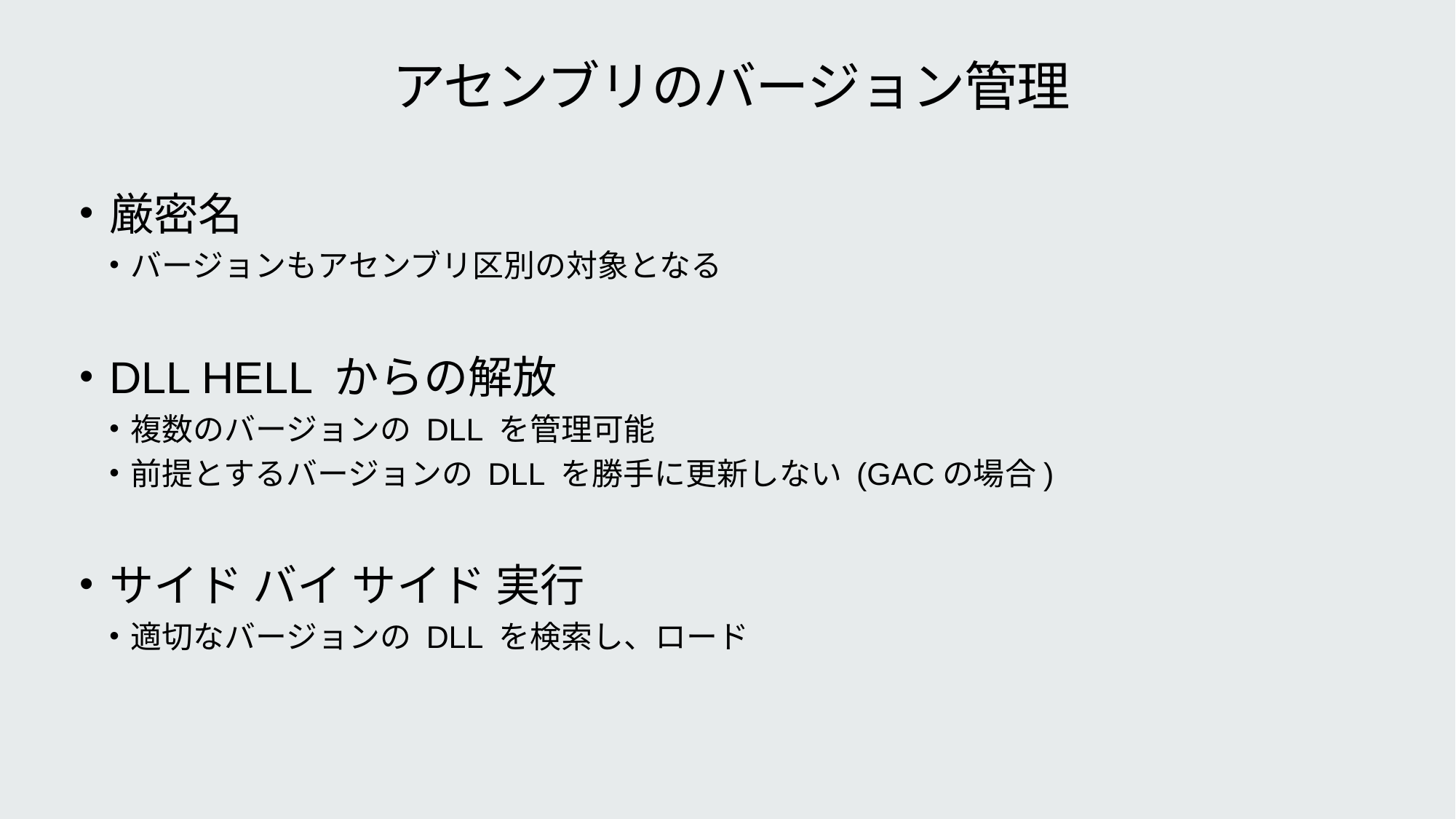

# アセンブリのバージョン管理
厳密名
バージョンもアセンブリ区別の対象となる

DLL HELL からの解放
複数のバージョンの DLL を管理可能
前提とするバージョンの DLL を勝手に更新しない (GACの場合)

サイド バイ サイド 実行
適切なバージョンの DLL を検索し、ロード